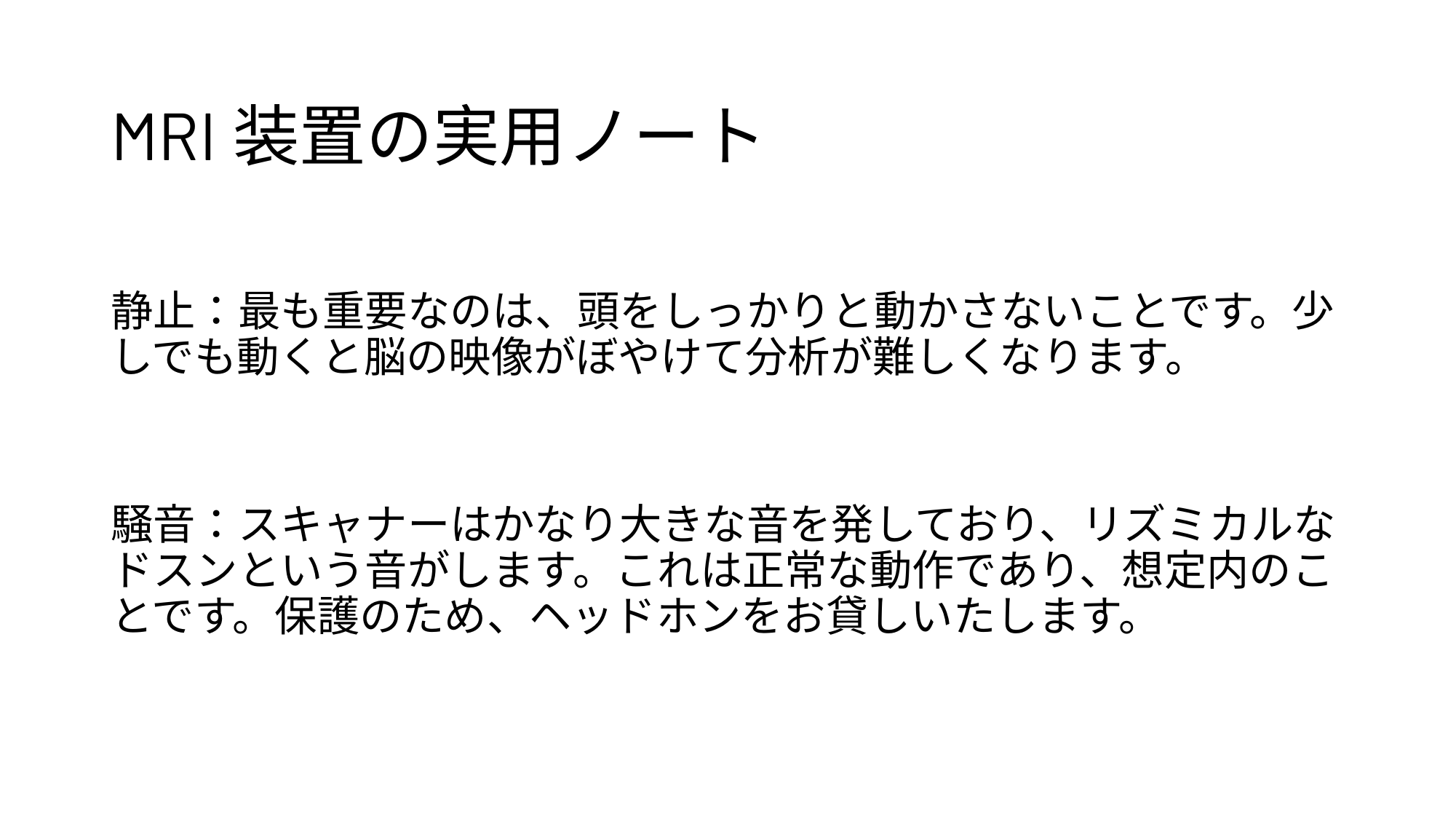

MRI装置の実用ノート

静止：最も重要なのは、頭をしっかりと動かさないことです。少しでも動くと脳の映像がぼやけて分析が難しくなります。

騒音：スキャナーはかなり大きな音を発しており、リズミカルなドスンという音がします。これは正常な動作であり、想定内のことです。保護のため、ヘッドホンをお貸しいたします。